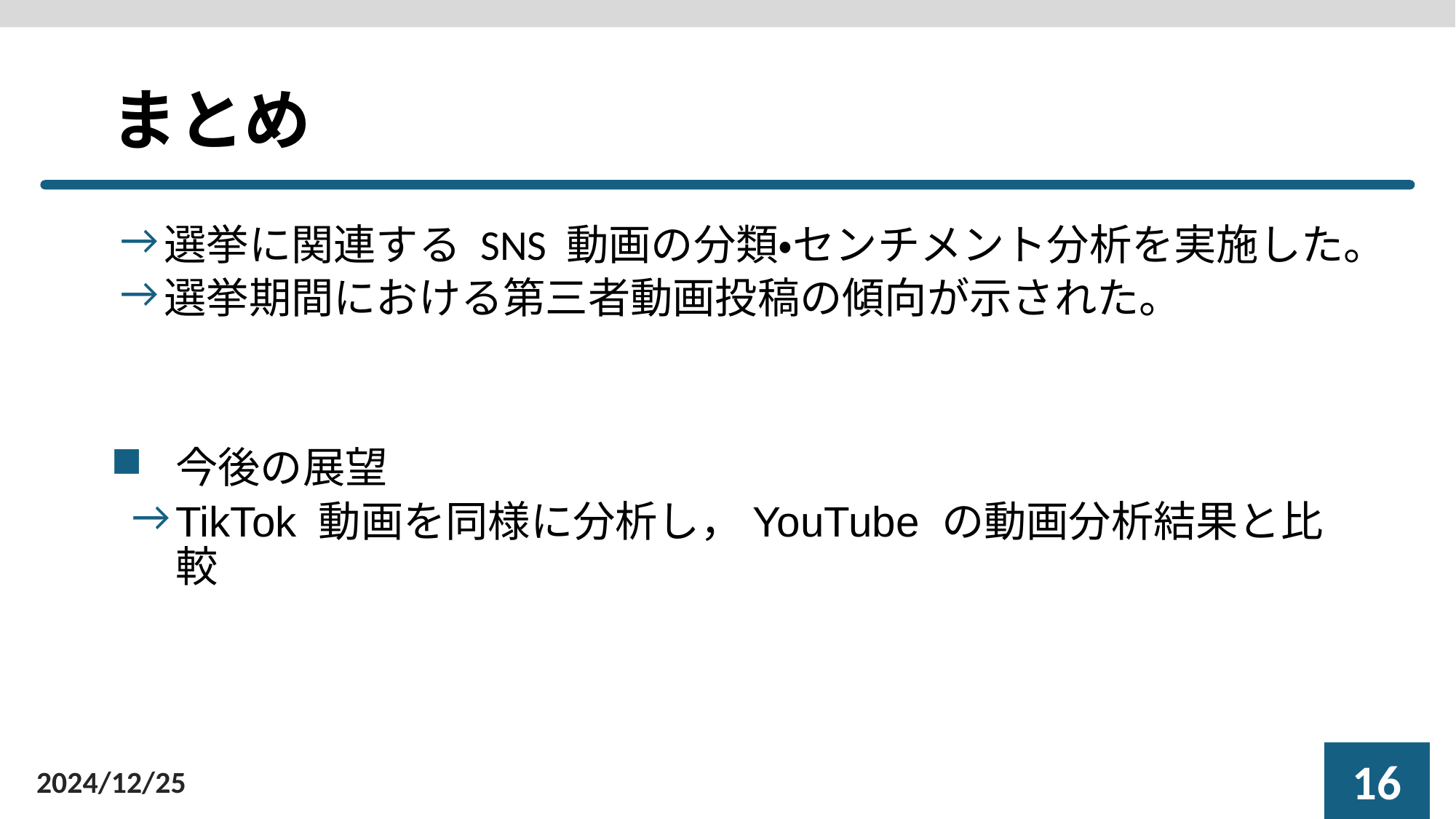

# まとめ

選挙に関連する SNS 動画の分類・センチメント分析を実施した。
選挙期間における第三者動画投稿の傾向が示された。

今後の展望
TikTok 動画を同様に分析し，YouTube の動画分析結果と比較

16
2024/12/25

ご清聴ありがとうございました。